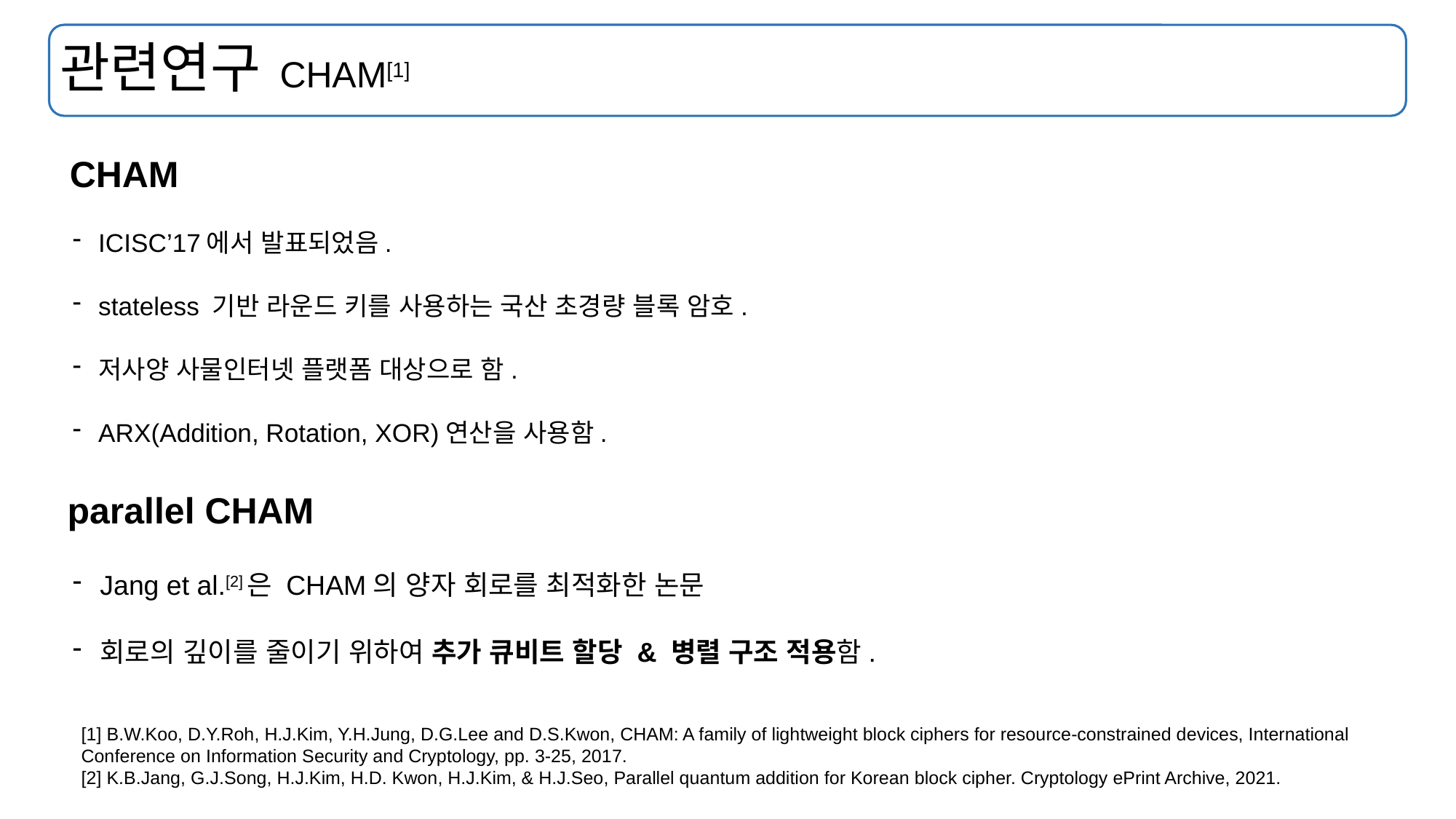

# 관련연구 CHAM[1]
CHAM
ICISC’17에서 발표되었음.
stateless 기반 라운드 키를 사용하는 국산 초경량 블록 암호.
저사양 사물인터넷 플랫폼 대상으로 함.
ARX(Addition, Rotation, XOR)연산을 사용함.
Jang et al.[2]은 CHAM의 양자 회로를 최적화한 논문
회로의 깊이를 줄이기 위하여 추가 큐비트 할당 & 병렬 구조 적용함.
parallel CHAM
[1] B.W.Koo, D.Y.Roh, H.J.Kim, Y.H.Jung, D.G.Lee and D.S.Kwon, CHAM: A family of lightweight block ciphers for resource-constrained devices, International Conference on Information Security and Cryptology, pp. 3-25, 2017.
[2] K.B.Jang, G.J.Song, H.J.Kim, H.D. Kwon, H.J.Kim, & H.J.Seo, Parallel quantum addition for Korean block cipher. Cryptology ePrint Archive, 2021.